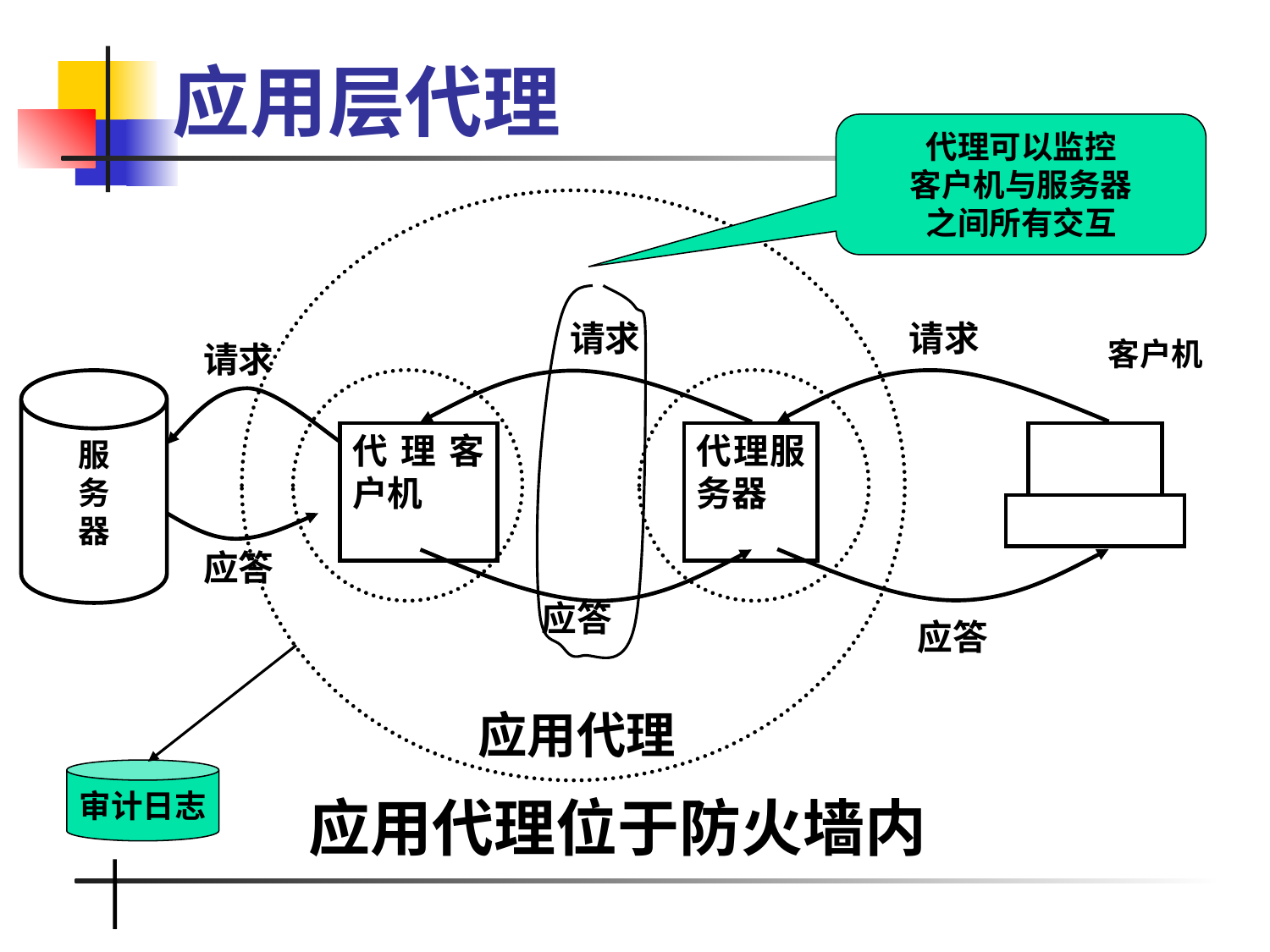

# 应用层代理

代理可以监控
客户机与服务器
之间所有交互

请求
请求
客户机
请求

服
务
器

代理客户机
代理服务器

应答
应答
应答

应用代理
审计日志
应用代理位于防火墙内